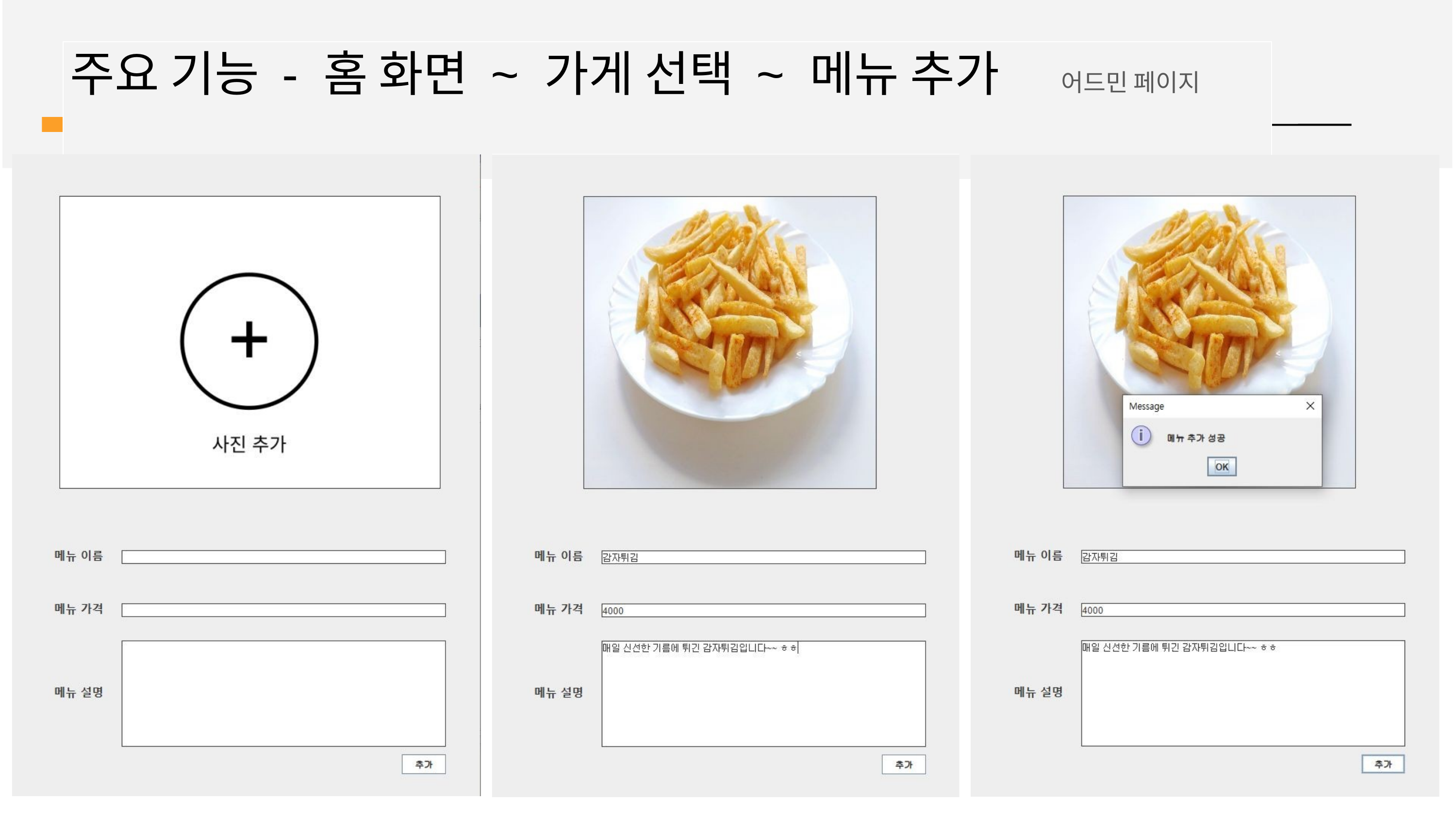

# 주요 기능 - 홈 화면 ~ 가게 선택 ~ 메뉴 추가	어드민 페이지